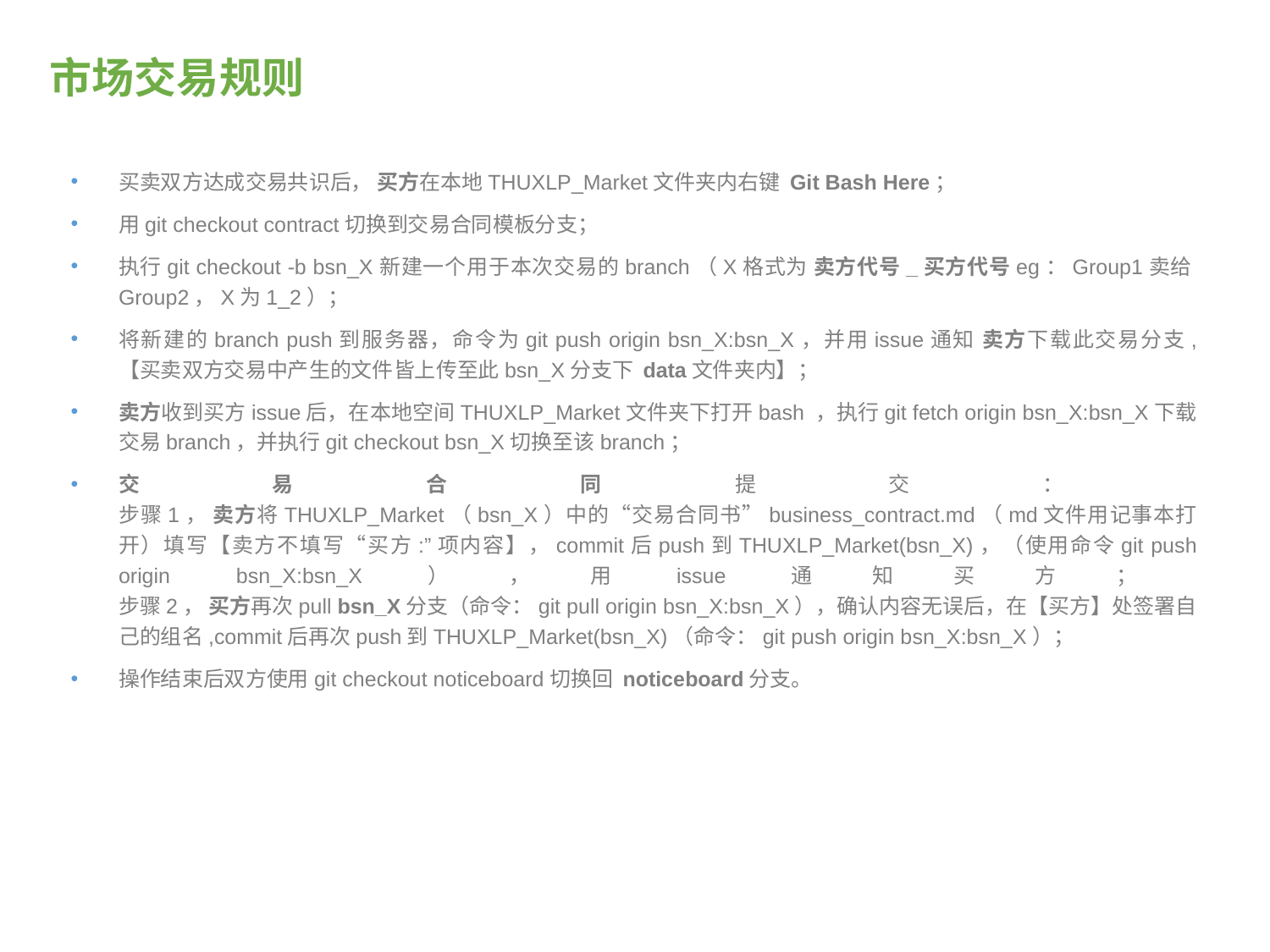

# 市场交易规则
5.
买卖双方达成交易共识后， 买方在本地THUXLP_Market文件夹内右键 Git Bash Here；
用git checkout contract切换到交易合同模板分支；
执行git checkout -b bsn_X新建一个用于本次交易的branch（X格式为 卖方代号_买方代号eg：Group1卖给Group2，X为1_2）；
将新建的branch push到服务器，命令为git push origin bsn_X:bsn_X，并用issue通知 卖方下载此交易分支,
【买卖双方交易中产生的文件皆上传至此bsn_X分支下 data文件夹内】；
卖方收到买方issue后，在本地空间THUXLP_Market文件夹下打开bash ，执行git fetch origin bsn_X:bsn_X下载交易branch，并执行git checkout bsn_X切换至该branch；
交易合同提交：
步骤1， 卖方将THUXLP_Market（bsn_X）中的“交易合同书”business_contract.md（md文件用记事本打开）填写【卖方不填写“买方:”项内容】，commit后push到THUXLP_Market(bsn_X)，（使用命令git push origin bsn_X:bsn_X），用issue通知买方；
步骤2， 买方再次pull bsn_X分支（命令：git pull origin bsn_X:bsn_X），确认内容无误后，在【买方】处签署自己的组名,commit后再次push到THUXLP_Market(bsn_X)（命令：git push origin bsn_X:bsn_X）；
操作结束后双方使用git checkout noticeboard切换回 noticeboard分支。